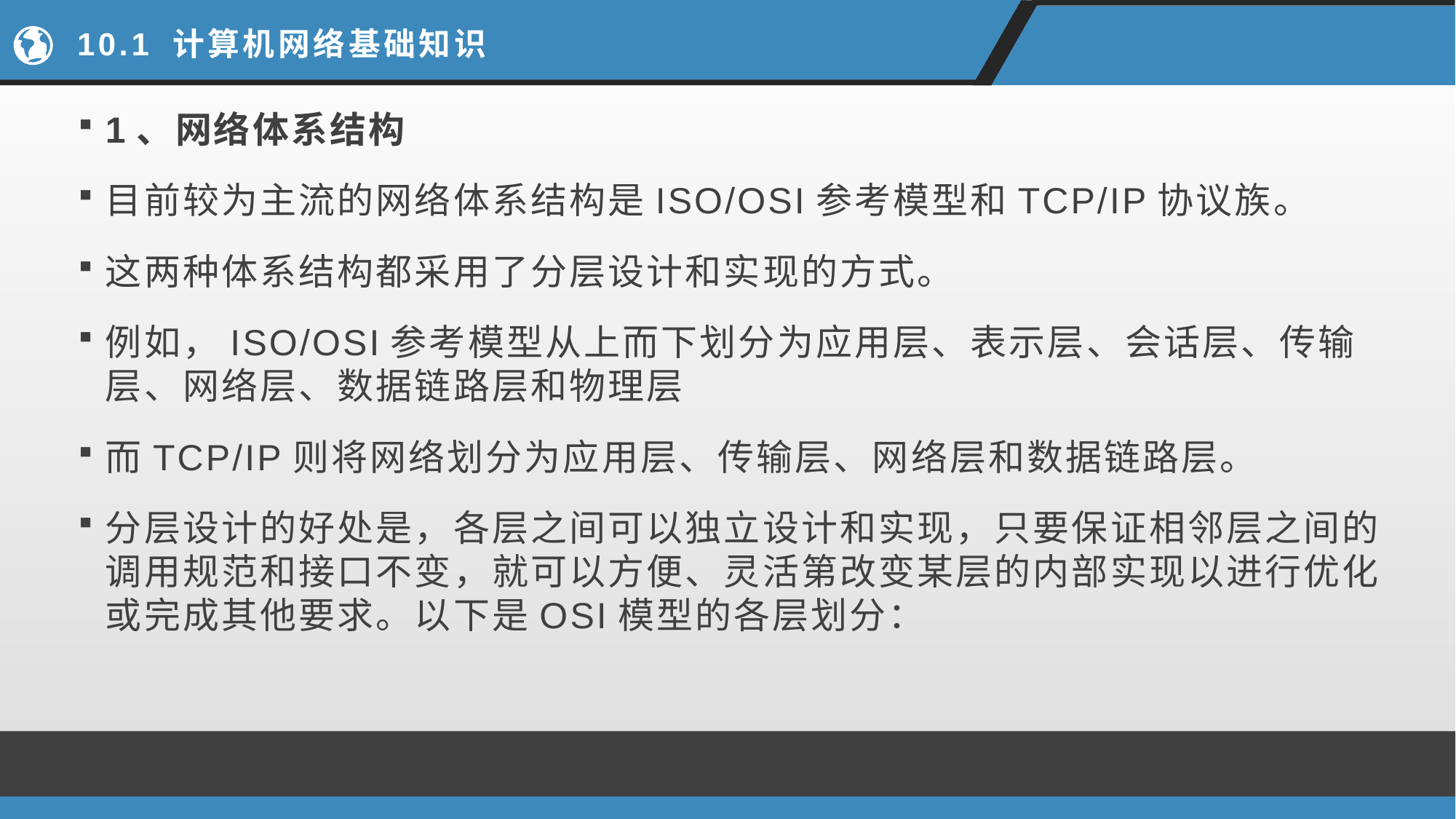

# 10.1 计算机网络基础知识

1、网络体系结构
目前较为主流的网络体系结构是ISO/OSI参考模型和TCP/IP协议族。
这两种体系结构都采用了分层设计和实现的方式。
例如，ISO/OSI参考模型从上而下划分为应用层、表示层、会话层、传输层、网络层、数据链路层和物理层
而TCP/IP则将网络划分为应用层、传输层、网络层和数据链路层。
分层设计的好处是，各层之间可以独立设计和实现，只要保证相邻层之间的调用规范和接口不变，就可以方便、灵活第改变某层的内部实现以进行优化或完成其他要求。以下是OSI模型的各层划分：